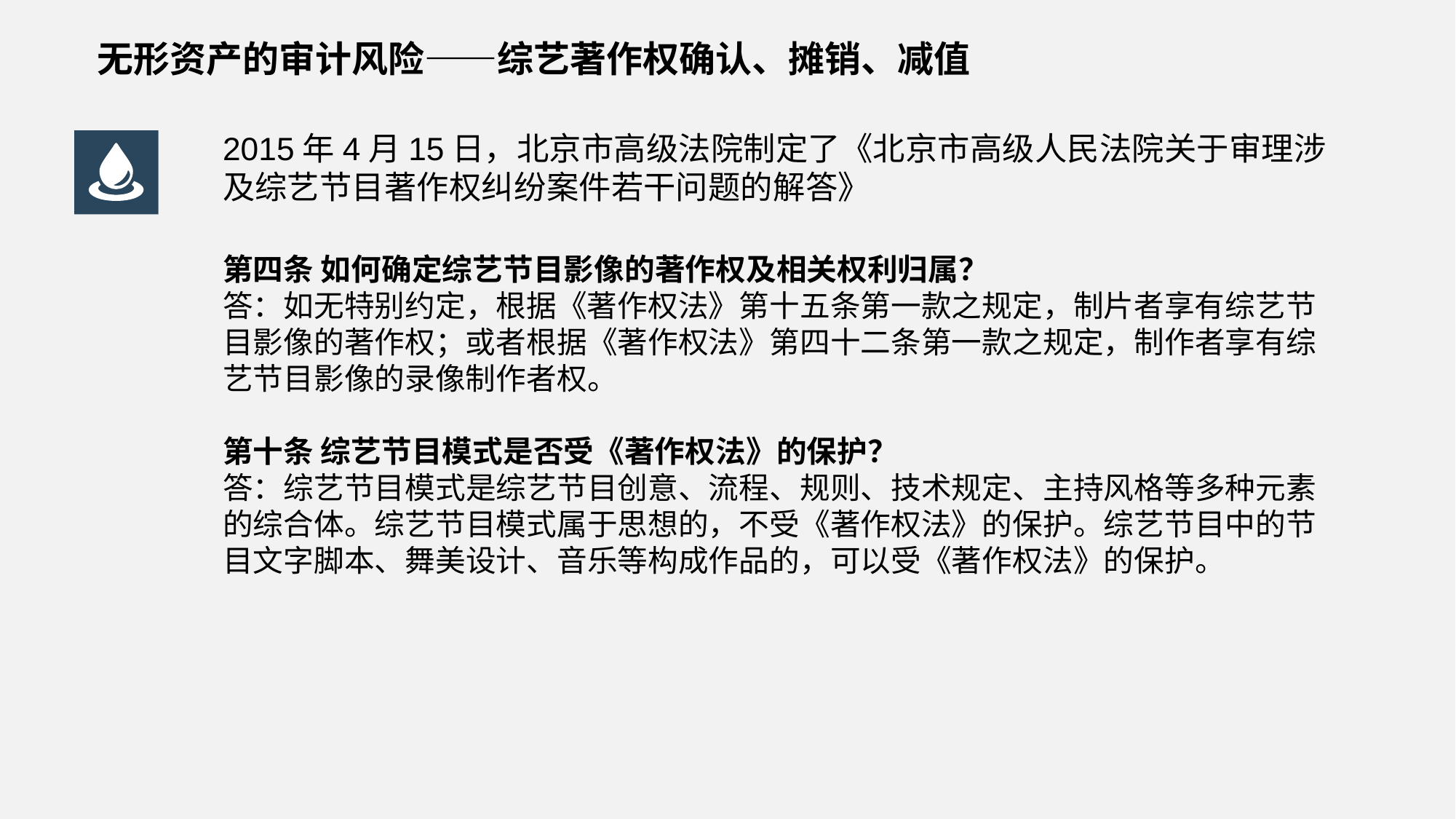

无形资产的审计风险——综艺著作权确认、摊销、减值
2015年4月15日，北京市高级法院制定了《北京市高级人民法院关于审理涉及综艺节目著作权纠纷案件若干问题的解答》

第四条 如何确定综艺节目影像的著作权及相关权利归属？
答：如无特别约定，根据《著作权法》第十五条第一款之规定，制片者享有综艺节目影像的著作权；或者根据《著作权法》第四十二条第一款之规定，制作者享有综艺节目影像的录像制作者权。

第十条 综艺节目模式是否受《著作权法》的保护？
答：综艺节目模式是综艺节目创意、流程、规则、技术规定、主持风格等多种元素的综合体。综艺节目模式属于思想的，不受《著作权法》的保护。综艺节目中的节目文字脚本、舞美设计、音乐等构成作品的，可以受《著作权法》的保护。